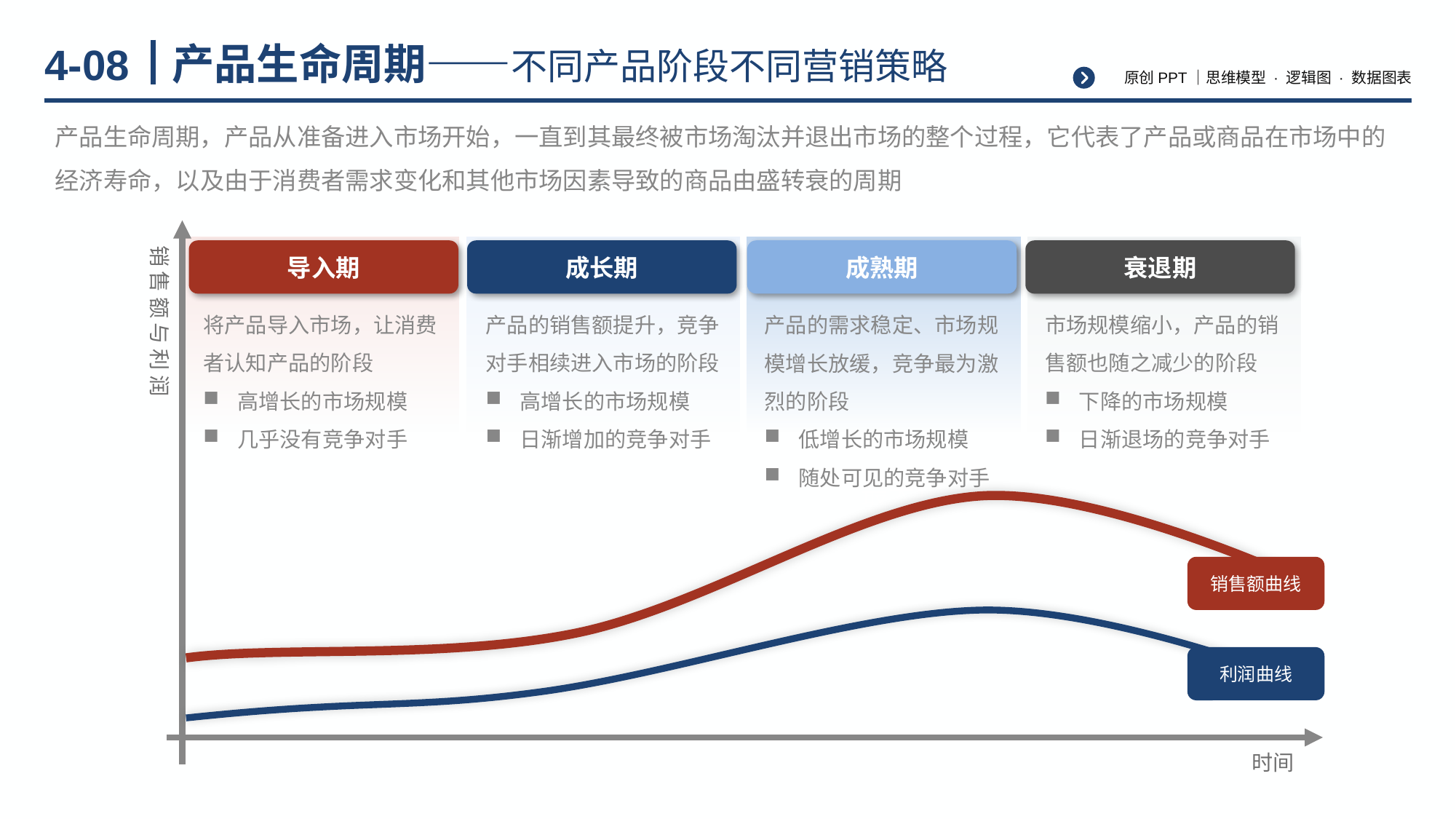

# 产品生命周期——不同产品阶段不同营销策略
4-08
产品生命周期，产品从准备进入市场开始，一直到其最终被市场淘汰并退出市场的整个过程，它代表了产品或商品在市场中的经济寿命，以及由于消费者需求变化和其他市场因素导致的商品由盛转衰的周期
销售额与利润

导入期
成长期
成熟期
衰退期
将产品导入市场，让消费者认知产品的阶段
高增长的市场规模
几乎没有竞争对手
产品的销售额提升，竞争对手相续进入市场的阶段
高增长的市场规模
日渐增加的竞争对手
产品的需求稳定、市场规模增长放缓，竞争最为激烈的阶段
低增长的市场规模
随处可见的竞争对手
市场规模缩小，产品的销售额也随之减少的阶段
下降的市场规模
日渐退场的竞争对手
最大化

销售额曲线

利润曲线
时间